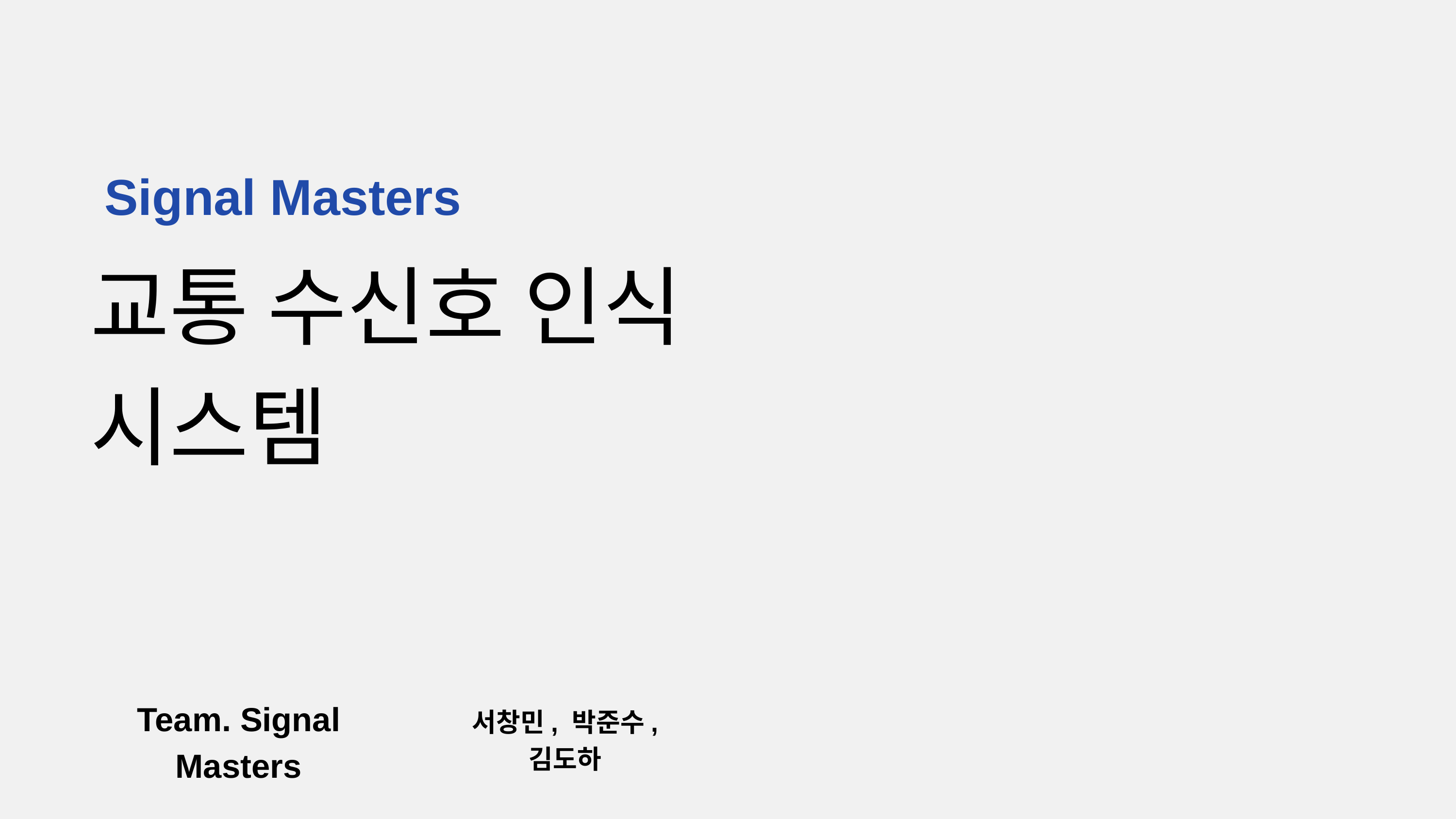

Signal Masters
교통 수신호 인식 시스템
Team. Signal Masters
서창민, 박준수, 김도하